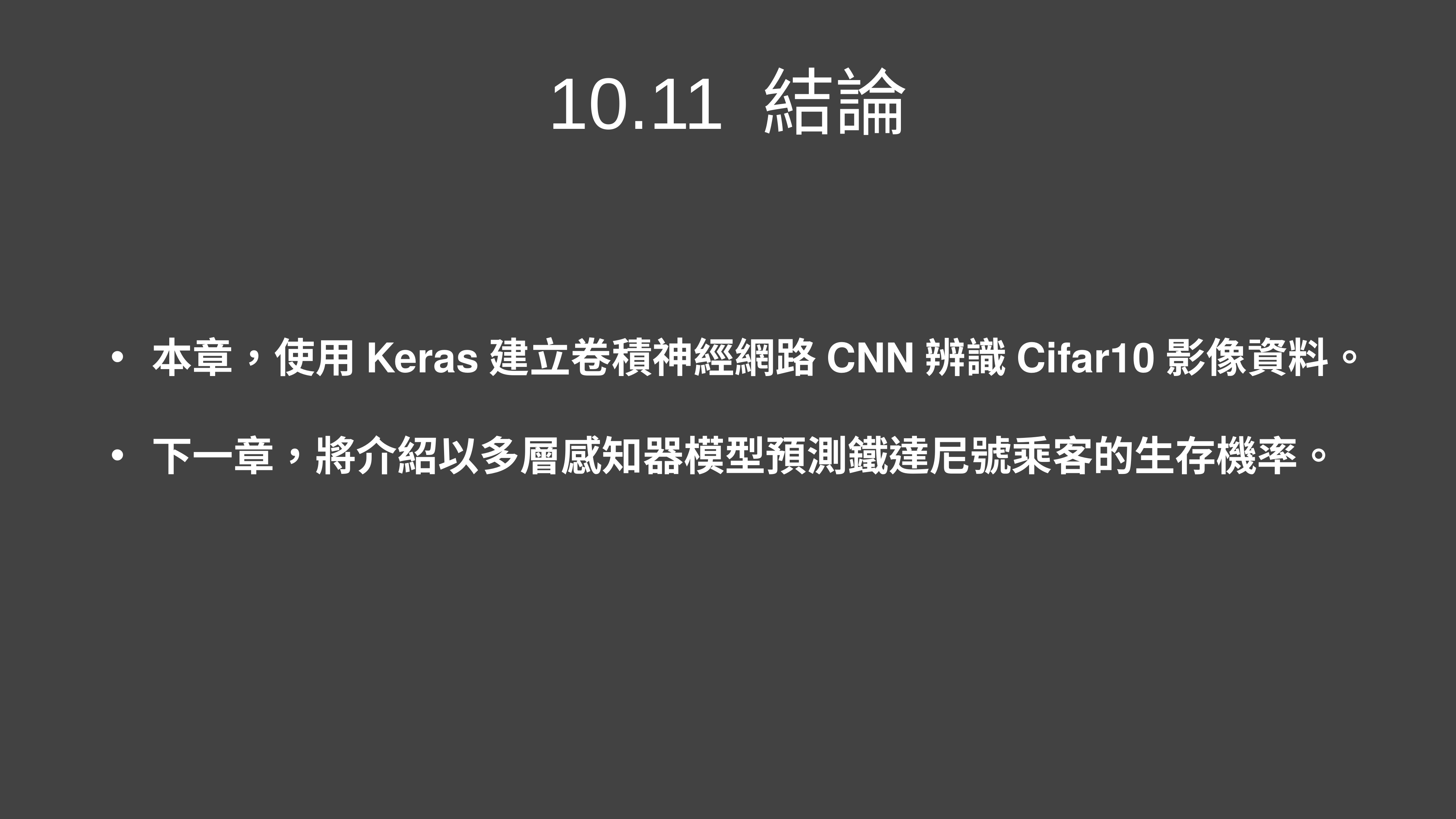

# 10.11 結論
本章，使用Keras建立卷積神經網路CNN辨識Cifar10影像資料。

下一章，將介紹以多層感知器模型預測鐵達尼號乘客的生存機率。